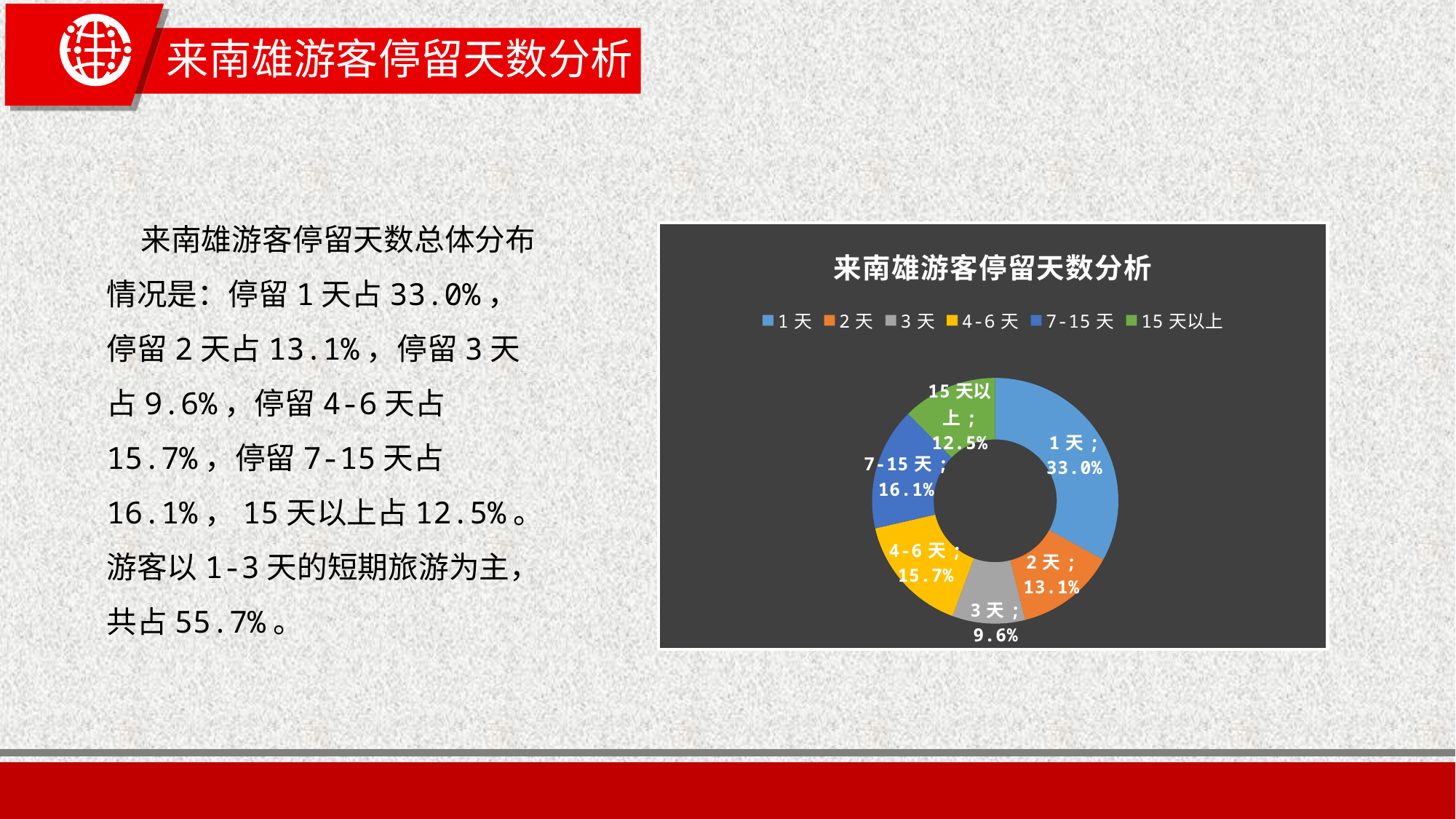

# 来南雄游客停留天数分析
    来南雄游客停留天数总体分布情况是：停留1天占33.0%，停留2天占13.1%，停留3天占9.6%，停留4-6天占15.7%，停留7-15天占16.1%，15天以上占12.5%。游客以1-3天的短期旅游为主，共占55.7%。

### Chart: 来南雄游客停留天数分析

| Category | 停留天数 |
|---|---|
| 1天 | 0.329519676496696 |
| 2天 | 0.131127330111451 |
| 3天 | 0.0958181280205148 |
| 4-6天 | 0.157362659039353 |
| 7-15天 | 0.16120919222803 |
| 15天以上 | 0.124963014103955 |